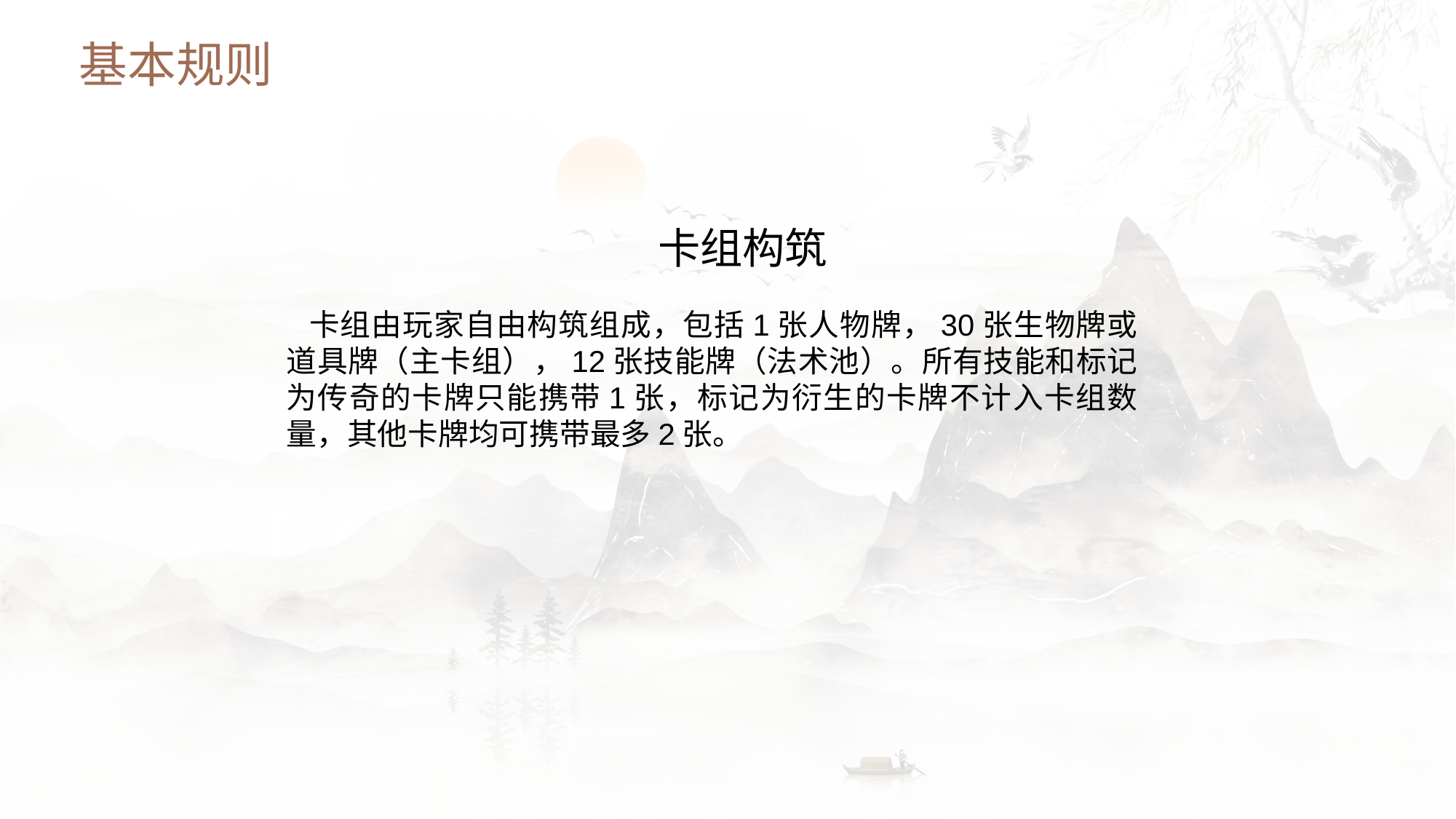

基本规则
卡组构筑
  卡组由玩家自由构筑组成，包括1张人物牌，30张生物牌或道具牌（主卡组），12张技能牌（法术池）。所有技能和标记为传奇的卡牌只能携带1张，标记为衍生的卡牌不计入卡组数量，其他卡牌均可携带最多2张。